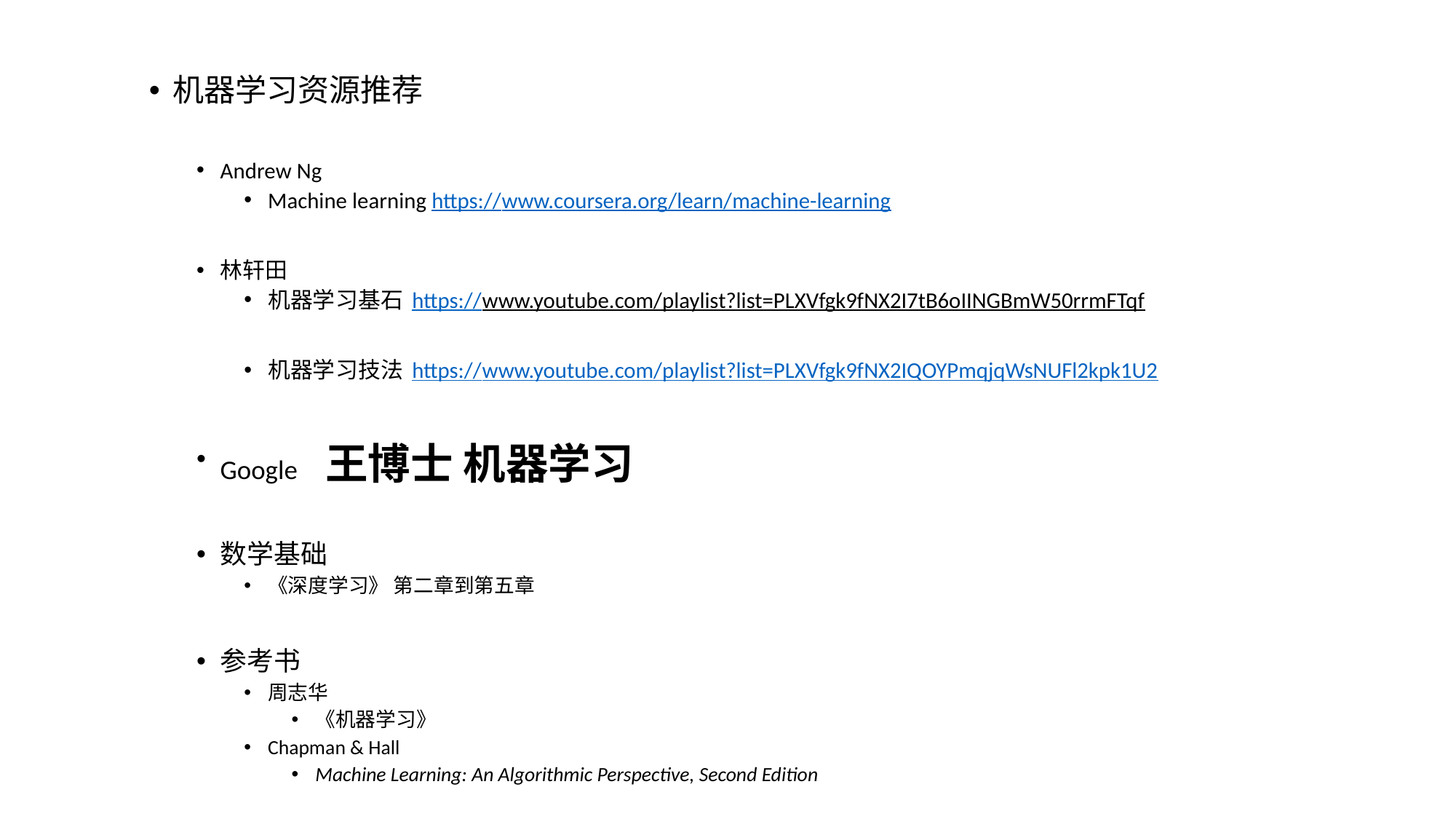

机器学习资源推荐

Andrew Ng
Machine learning https://www.coursera.org/learn/machine-learning

林轩田
机器学习基石 https://www.youtube.com/playlist?list=PLXVfgk9fNX2I7tB6oIINGBmW50rrmFTqf

机器学习技法 https://www.youtube.com/playlist?list=PLXVfgk9fNX2IQOYPmqjqWsNUFl2kpk1U2

Google  王博士 机器学习

数学基础
《深度学习》 第二章到第五章

参考书
周志华
《机器学习》
Chapman & Hall
Machine Learning: An Algorithmic Perspective, Second Edition